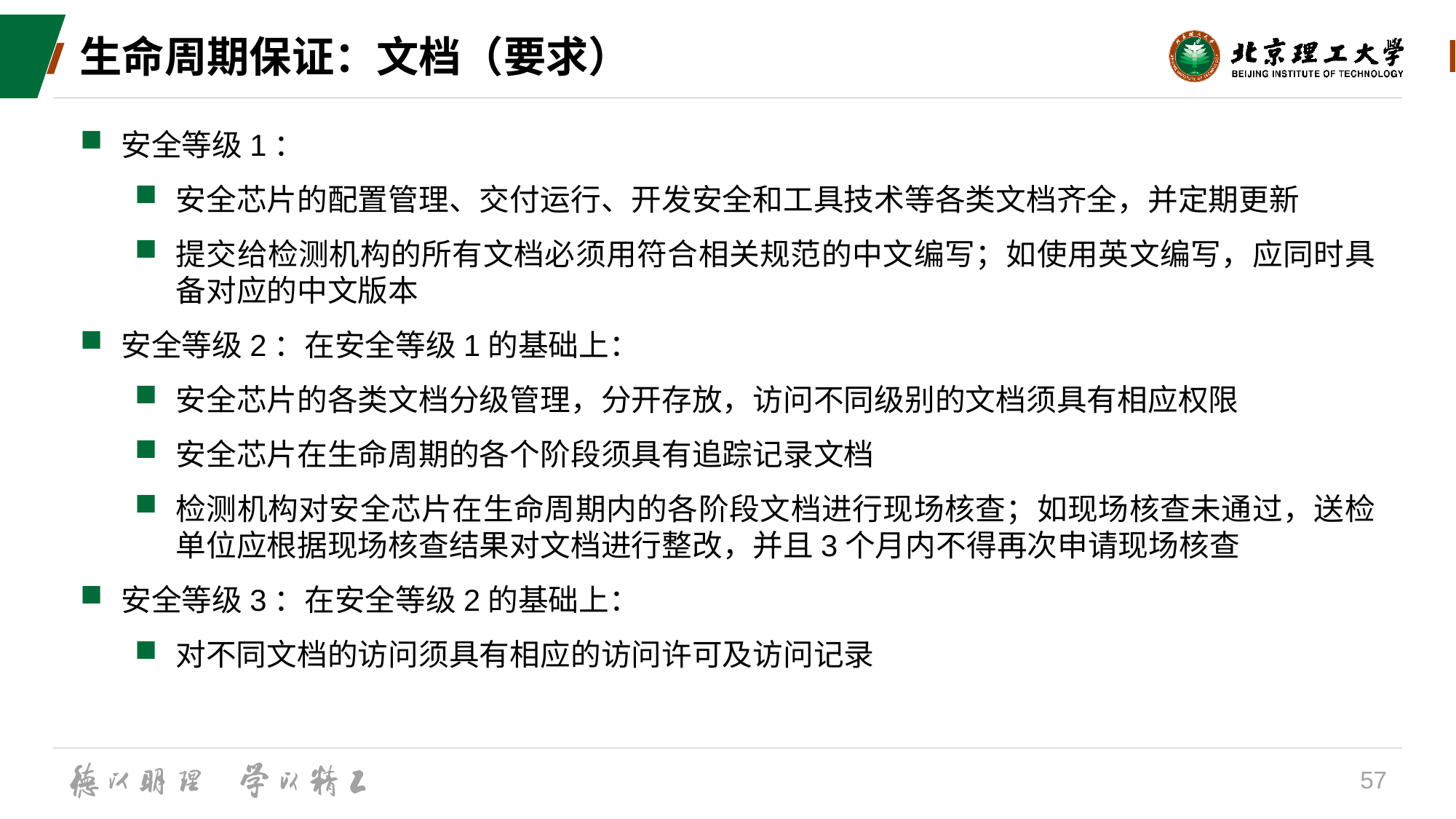

# 生命周期保证：文档（要求）
安全等级1：
安全芯片的配置管理、交付运行、开发安全和工具技术等各类文档齐全，并定期更新
提交给检测机构的所有文档必须用符合相关规范的中文编写；如使用英文编写，应同时具备对应的中文版本
安全等级2：在安全等级1的基础上：
安全芯片的各类文档分级管理，分开存放，访问不同级别的文档须具有相应权限
安全芯片在生命周期的各个阶段须具有追踪记录文档
检测机构对安全芯片在生命周期内的各阶段文档进行现场核查；如现场核查未通过，送检单位应根据现场核查结果对文档进行整改，并且3个月内不得再次申请现场核查
安全等级3：在安全等级2的基础上：
对不同文档的访问须具有相应的访问许可及访问记录